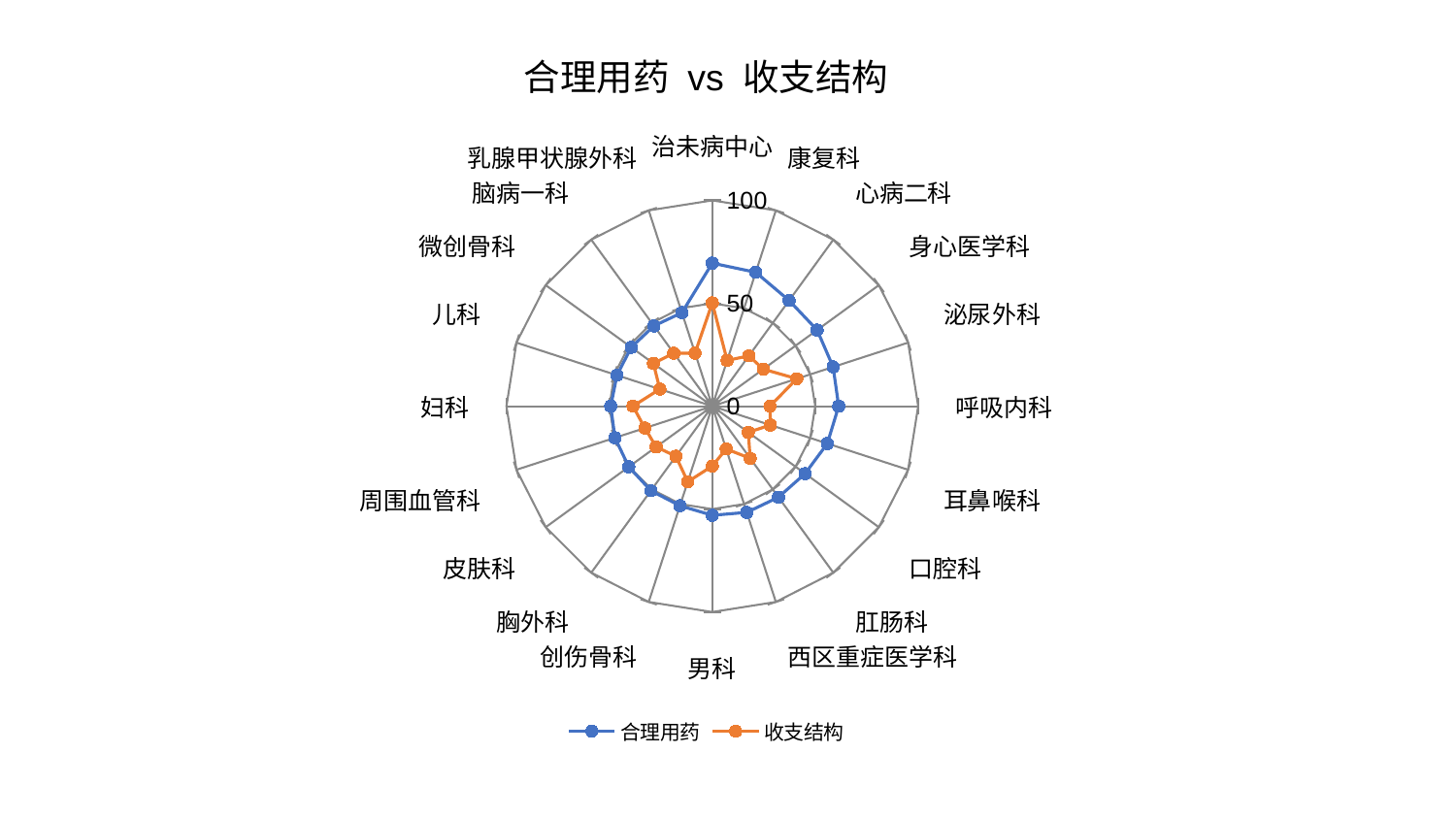

### Chart: 合理用药 vs 收支结构

| Category | 合理用药 | 收支结构 |
|---|---|---|
| 治未病中心 | 69.50929557389925 | 50.194685779847056 |
| 康复科 | 68.38910101372933 | 23.39641702880468 |
| 心病二科 | 63.4695718133193 | 30.224443598547087 |
| 身心医学科 | 62.963290979635175 | 30.628182390319626 |
| 泌尿外科 | 61.71528149438109 | 43.17385954096317 |
| 呼吸内科 | 61.39970882858723 | 28.028489034155392 |
| 耳鼻喉科 | 58.75795048647131 | 29.693939787506576 |
| 口腔科 | 55.73648617177212 | 21.62488058516885 |
| 肛肠科 | 54.68843227880459 | 31.340599653037838 |
| 西区重症医学科 | 54.270716067520304 | 21.861264679247025 |
| 男科 | 53.02019325648605 | 29.075916266770605 |
| 创伤骨科 | 50.8481075274156 | 38.63435202880307 |
| 胸外科 | 50.76250412524564 | 30.09302216033078 |
| 皮肤科 | 50.151770119657535 | 33.71225278836898 |
| 周围血管科 | 49.70957348656059 | 34.42581829594131 |
| 妇科 | 49.341166689828285 | 38.54295230049725 |
| 儿科 | 48.69880441146866 | 26.785761509178812 |
| 微创骨科 | 48.6658954540803 | 35.36799638160176 |
| 脑病一科 | 48.22007182756105 | 31.82631345015304 |
| 乳腺甲状腺外科 | 47.80107325748791 | 27.130904746942903 |
55